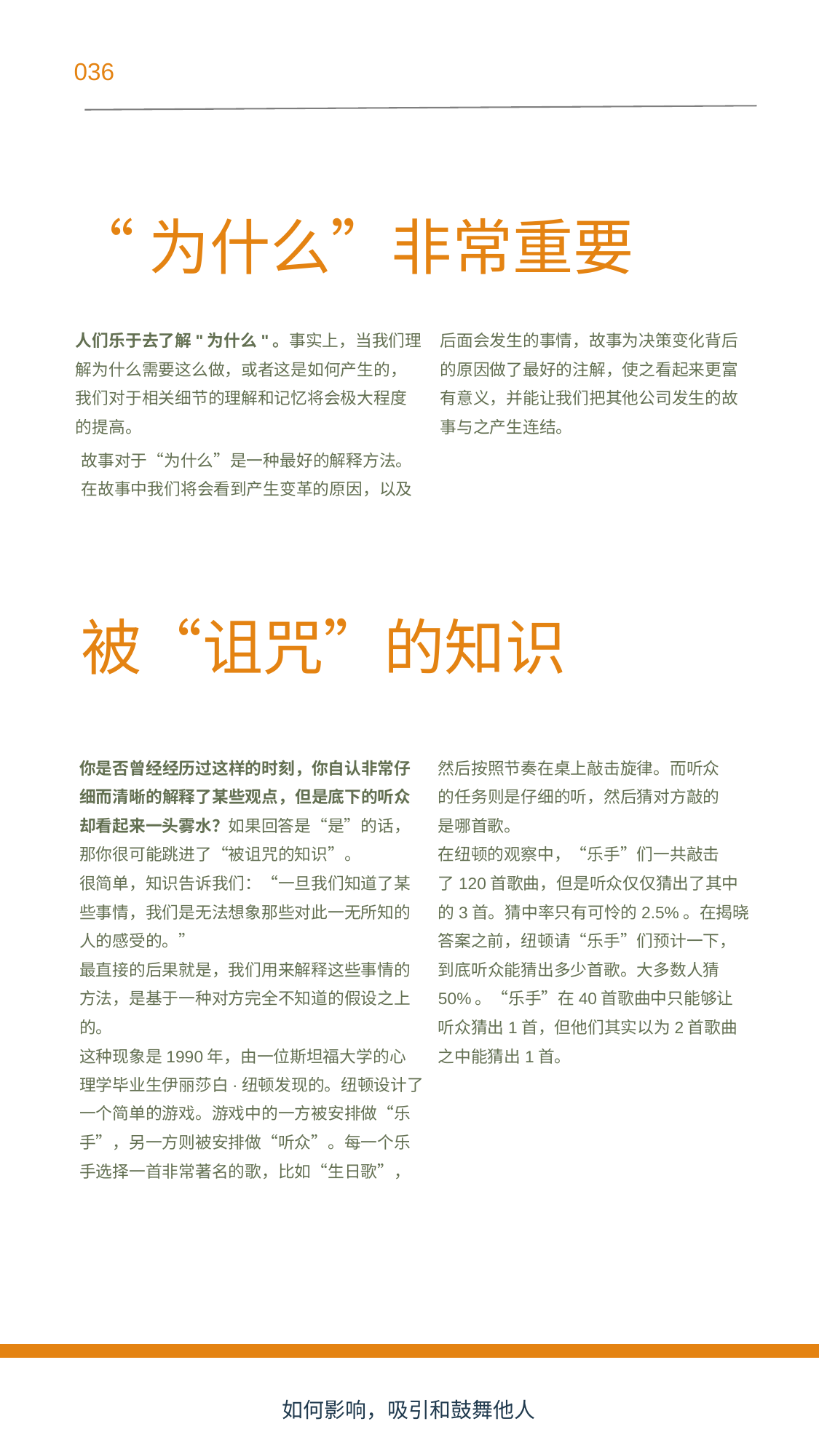

036

“为什么”非常重要
31

人们乐于去了解"为什么"。事实上，当我们理
解为什么需要这么做，或者这是如何产生的，
我们对于相关细节的理解和记忆将会极大程度
的提高。
后面会发生的事情，故事为决策变化背后
的原因做了最好的注解，使之看起来更富
有意义，并能让我们把其他公司发生的故
事与之产生连结。
故事对于“为什么”是一种最好的解释方法。
在故事中我们将会看到产生变革的原因，以及

被“诅咒”的知识
你是否曾经经历过这样的时刻，你自认非常仔
细而清晰的解释了某些观点，但是底下的听众
却看起来一头雾水？如果回答是“是”的话，
那你很可能跳进了“被诅咒的知识”。
很简单，知识告诉我们：“一旦我们知道了某
些事情，我们是无法想象那些对此一无所知的
人的感受的。”
最直接的后果就是，我们用来解释这些事情的
方法，是基于一种对方完全不知道的假设之上
的。
这种现象是1990年，由一位斯坦福大学的心
理学毕业生伊丽莎白·纽顿发现的。纽顿设计了
一个简单的游戏。游戏中的一方被安排做“乐
手”，另一方则被安排做“听众”。每一个乐
手选择一首非常著名的歌，比如“生日歌”，
然后按照节奏在桌上敲击旋律。而听众
的任务则是仔细的听，然后猜对方敲的
是哪首歌。
在纽顿的观察中，“乐手”们一共敲击
了120首歌曲，但是听众仅仅猜出了其中
的3首。猜中率只有可怜的2.5%。在揭晓
答案之前，纽顿请“乐手”们预计一下，
到底听众能猜出多少首歌。大多数人猜
50%。“乐手”在40首歌曲中只能够让
听众猜出1首，但他们其实以为2首歌曲
之中能猜出1首。

如何影响，吸引和鼓舞他人
31